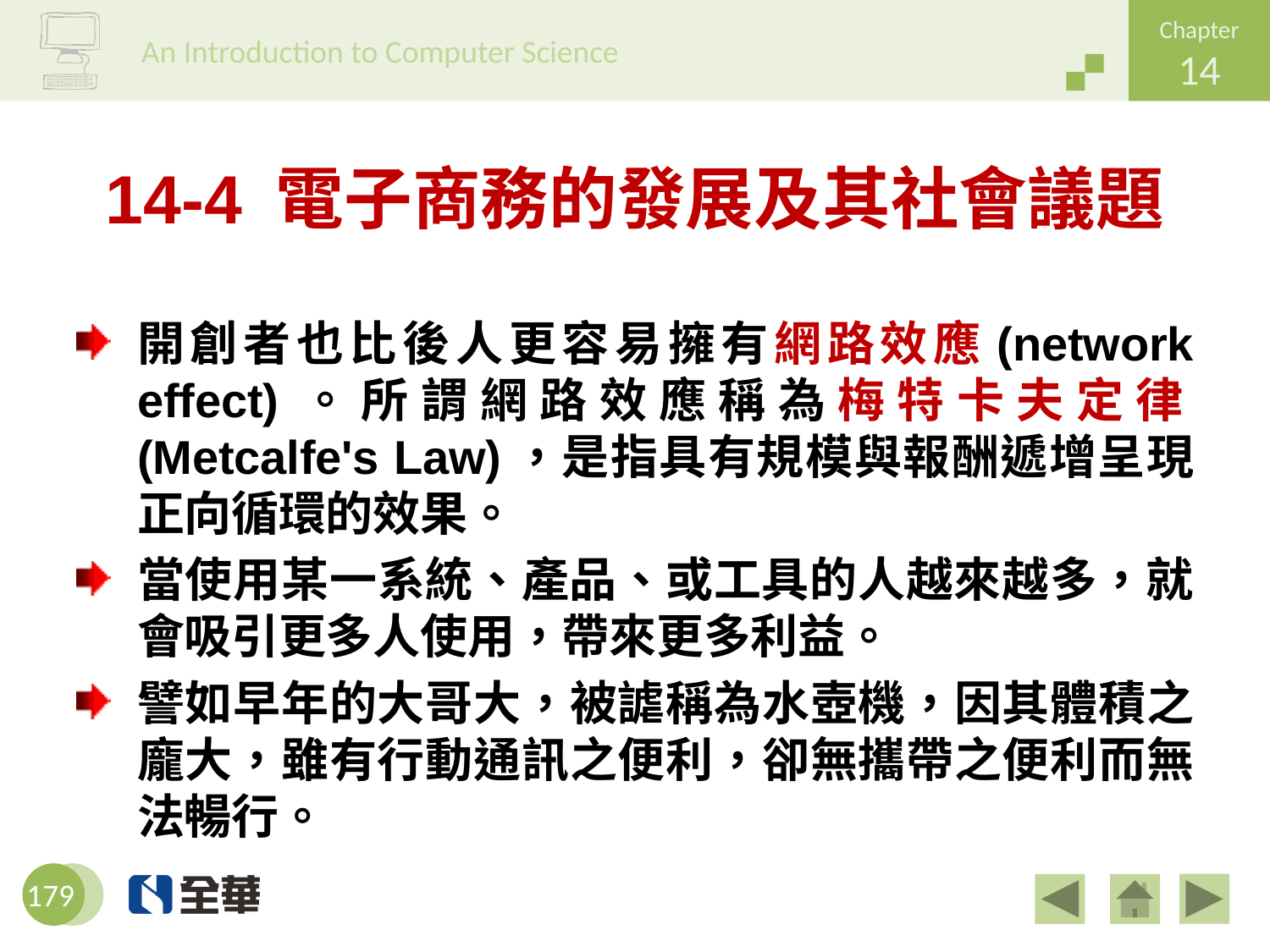

# 14-4 電子商務的發展及其社會議題
開創者也比後人更容易擁有網路效應(network effect)。所謂網路效應稱為梅特卡夫定律(Metcalfe's Law)，是指具有規模與報酬遞增呈現正向循環的效果。
當使用某一系統、產品、或工具的人越來越多，就會吸引更多人使用，帶來更多利益。
譬如早年的大哥大，被謔稱為水壺機，因其體積之龐大，雖有行動通訊之便利，卻無攜帶之便利而無法暢行。